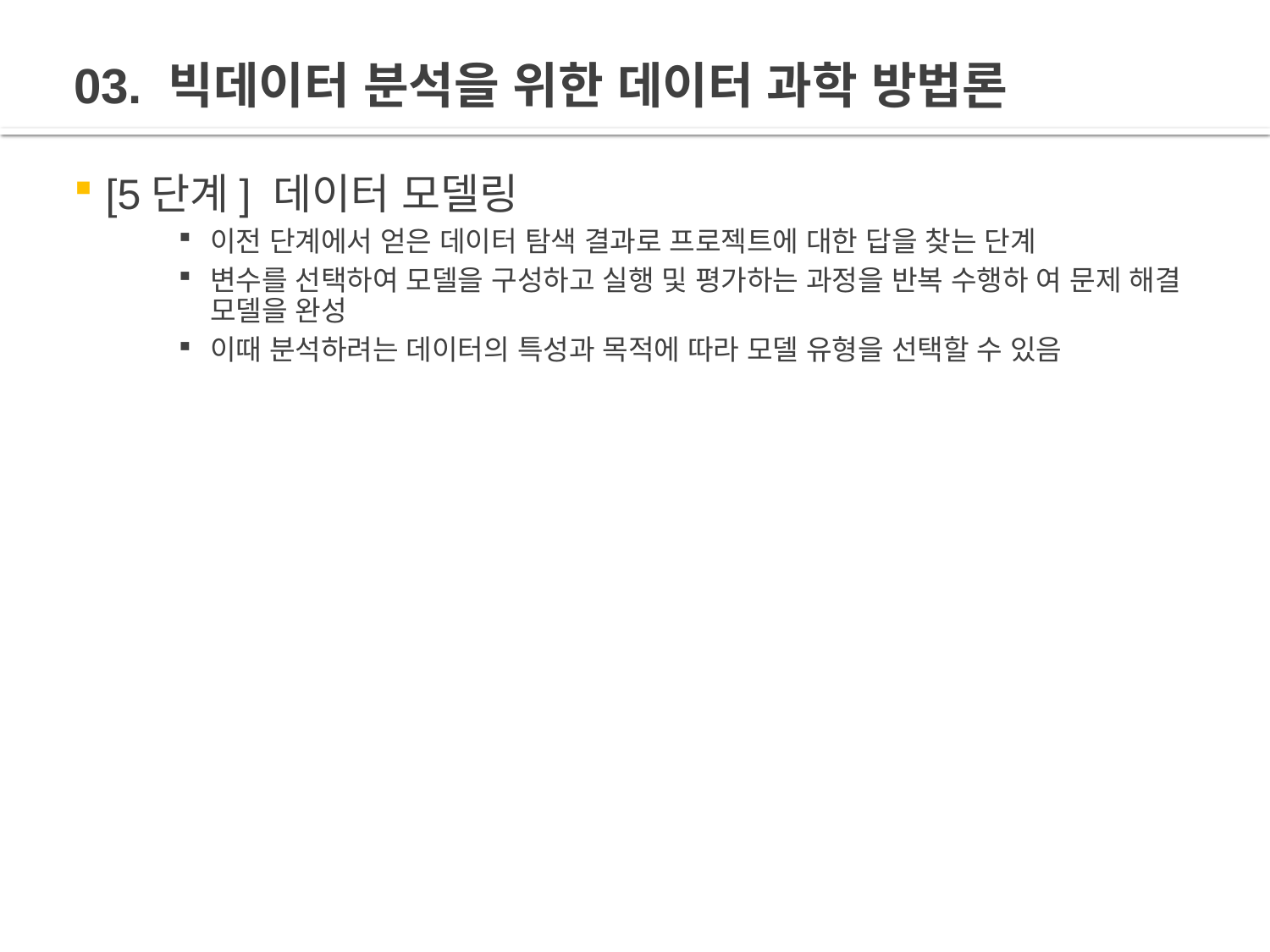

# 03. 빅데이터 분석을 위한 데이터 과학 방법론
[5단계] 데이터 모델링
이전 단계에서 얻은 데이터 탐색 결과로 프로젝트에 대한 답을 찾는 단계
변수를 선택하여 모델을 구성하고 실행 및 평가하는 과정을 반복 수행하 여 문제 해결 모델을 완성
이때 분석하려는 데이터의 특성과 목적에 따라 모델 유형을 선택할 수 있음